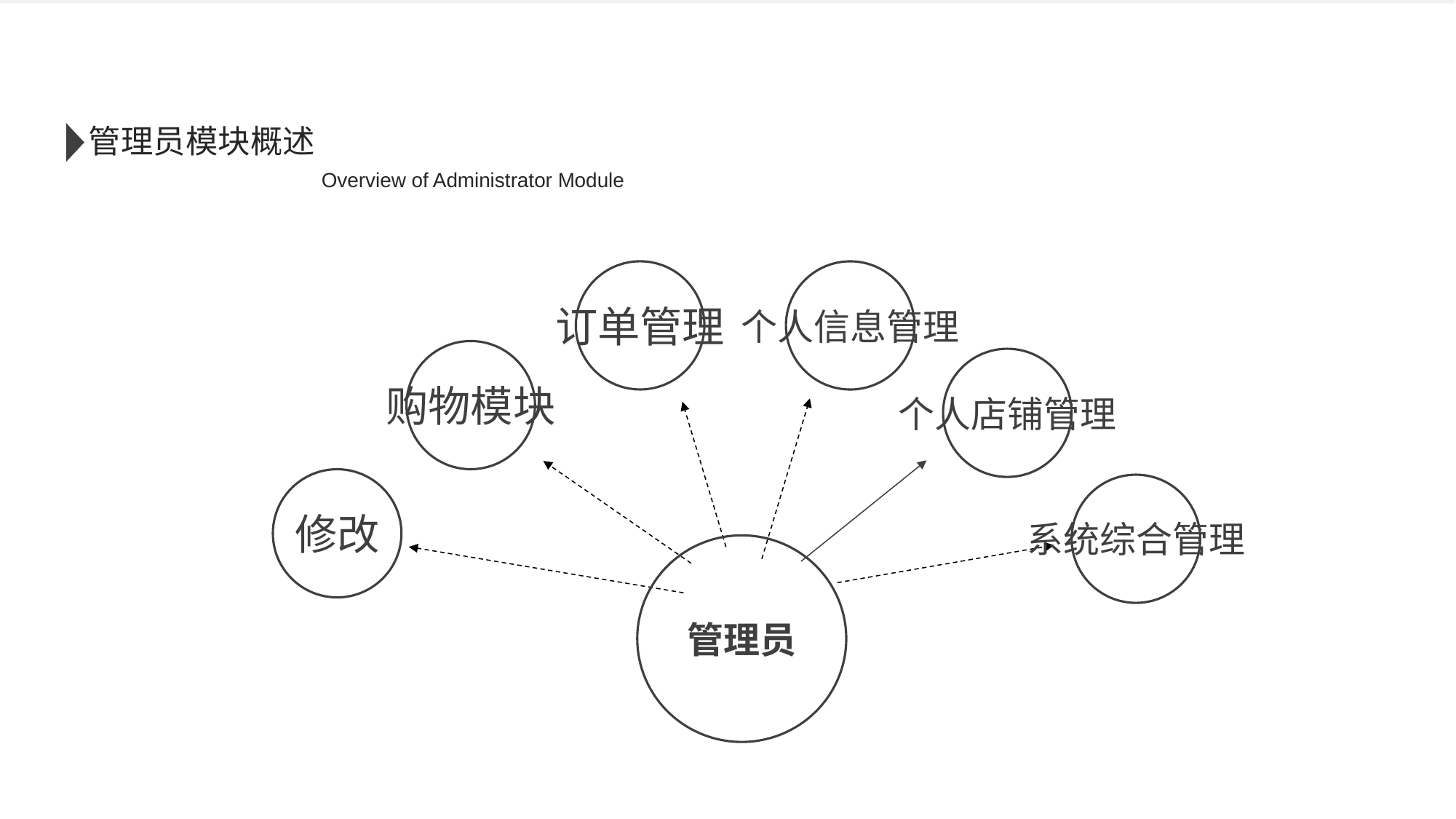

管理员模块概述

Overview of Administrator Module
订单管理
个人信息管理
购物模块
个人店铺管理

修改
系统综合管理
管理员